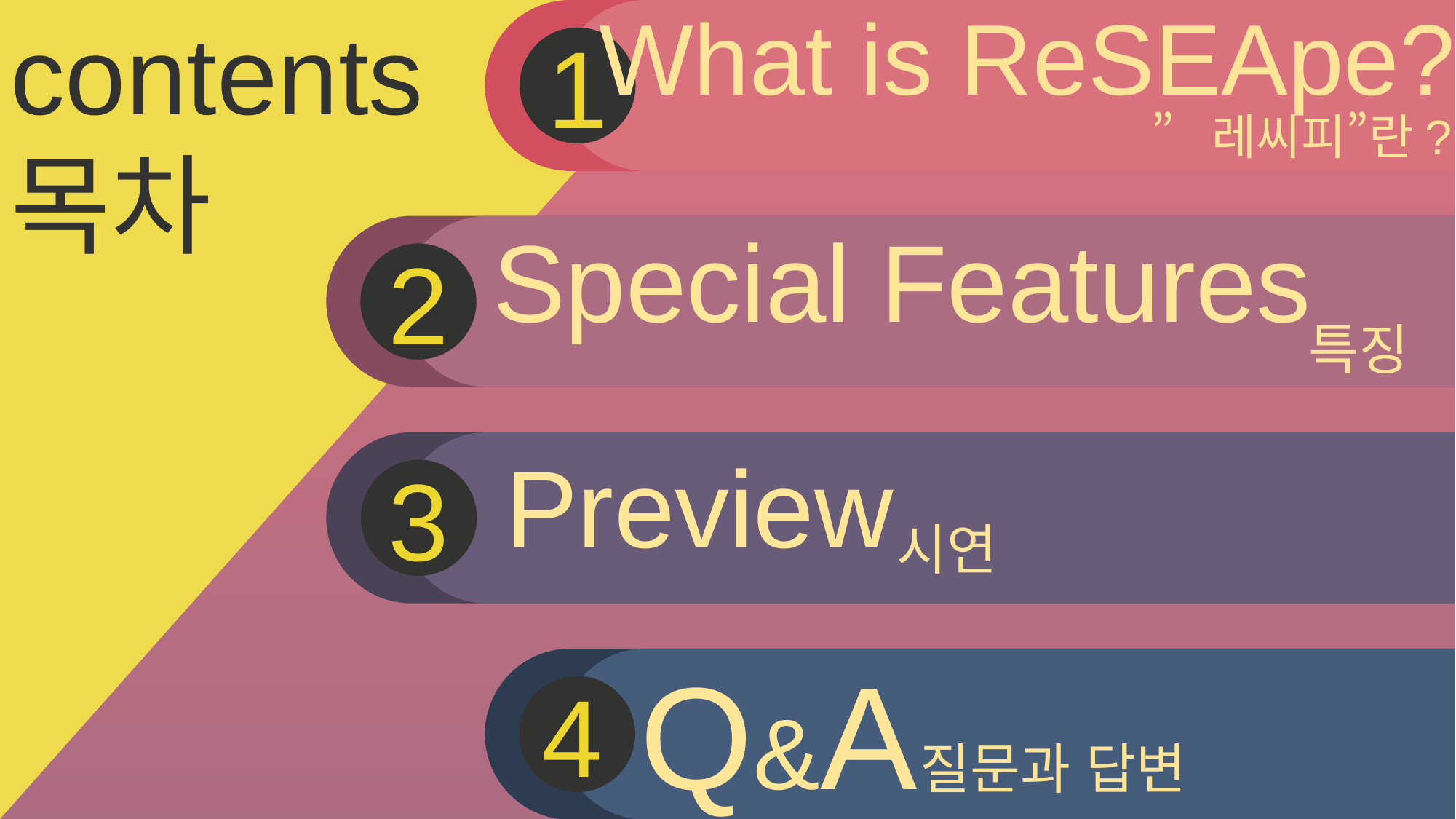

What is ReSEApe?
”레씨피”란?
contents
목차

1

Special Features
특징

2

3

Preview
시연
Q&A
질문과 답변

4